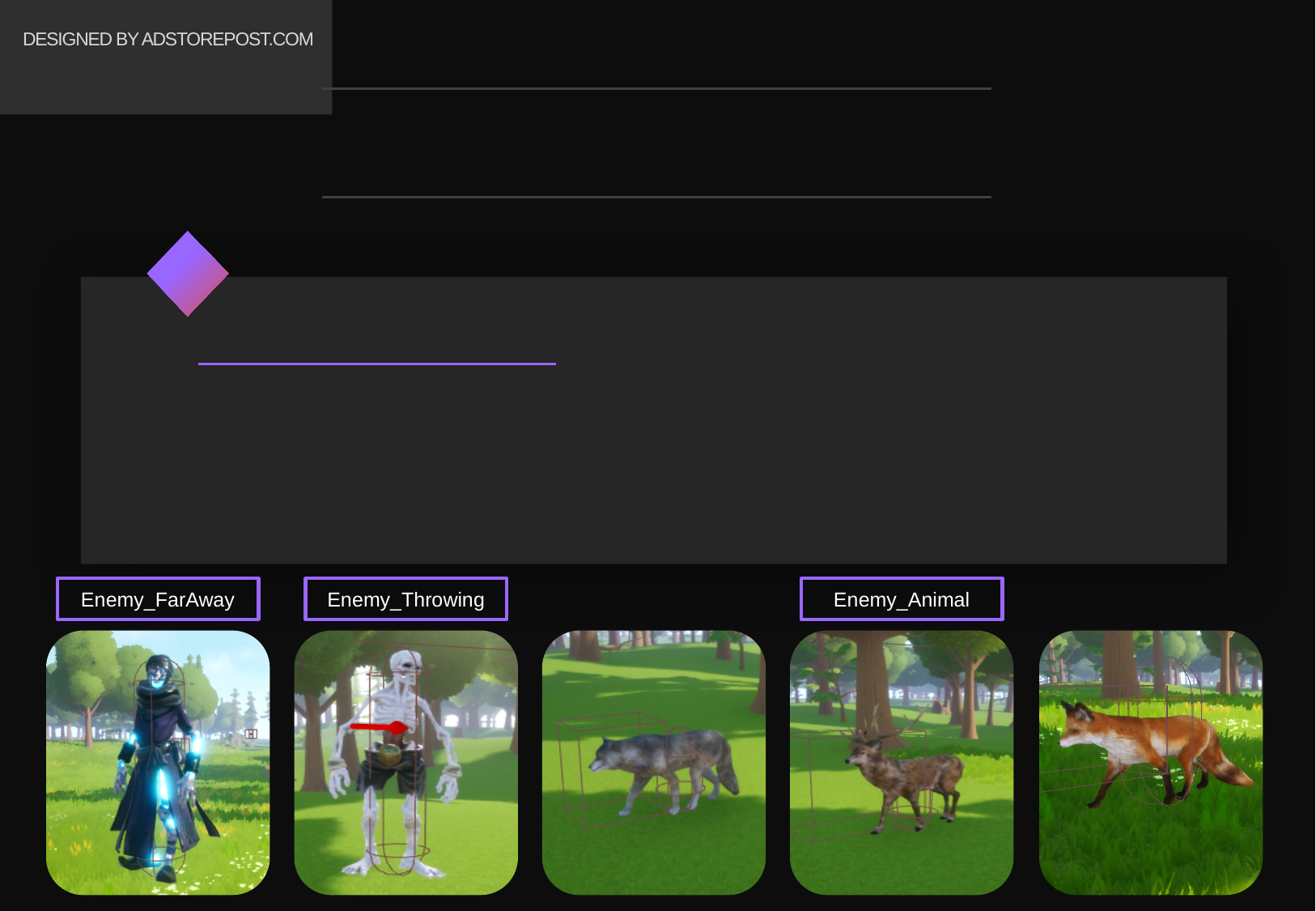

# DESIGNED BY ADSTOREPOST.COM
PLANET - FOREST
03

	상속 – Enemy

	상속을 통해 Hit 판별, 기본 행동 패턴을 공통적으로 동작
	각각의 세세한 행동 패턴은 오버로딩으로 자식 객체에서 구현

		>>코드의 간결성을 향상

Enemy_FarAway
Enemy_Throwing
Enemy_Animal